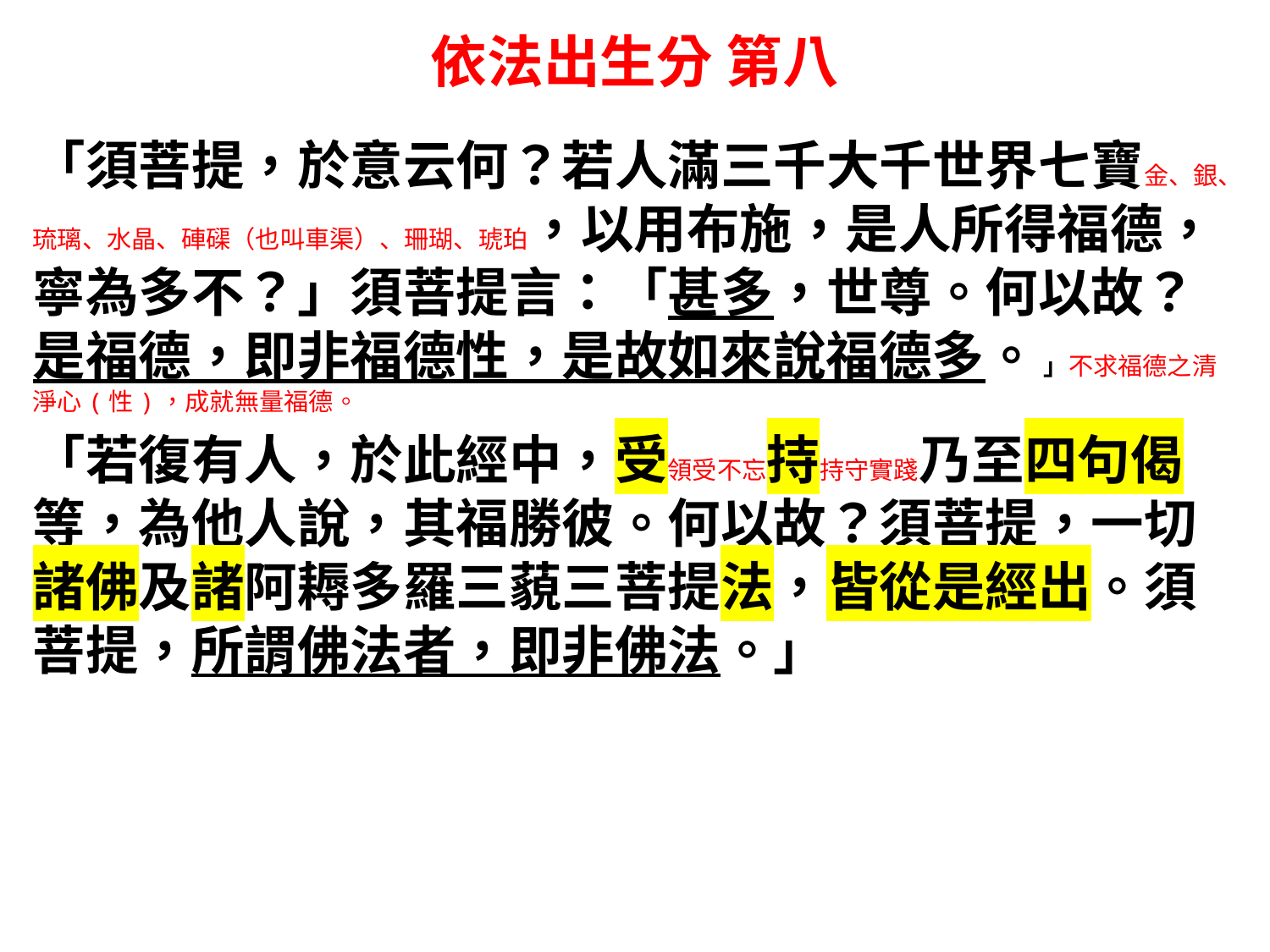

# 依法出生分 第八
「須菩提，於意云何？若人滿三千大千世界七寶金、銀、琉璃、水晶、硨磲（也叫車渠）、珊瑚、琥珀，以用布施，是人所得福德，寧為多不？」須菩提言：「甚多，世尊。何以故？是福德，即非福德性，是故如來說福德多。 」不求福德之清淨心(性)，成就無量福德。
「若復有人，於此經中，受領受不忘持持守實踐乃至四句偈等，為他人說，其福勝彼。何以故？須菩提，一切諸佛及諸阿耨多羅三藐三菩提法，皆從是經出。須菩提，所謂佛法者，即非佛法。」